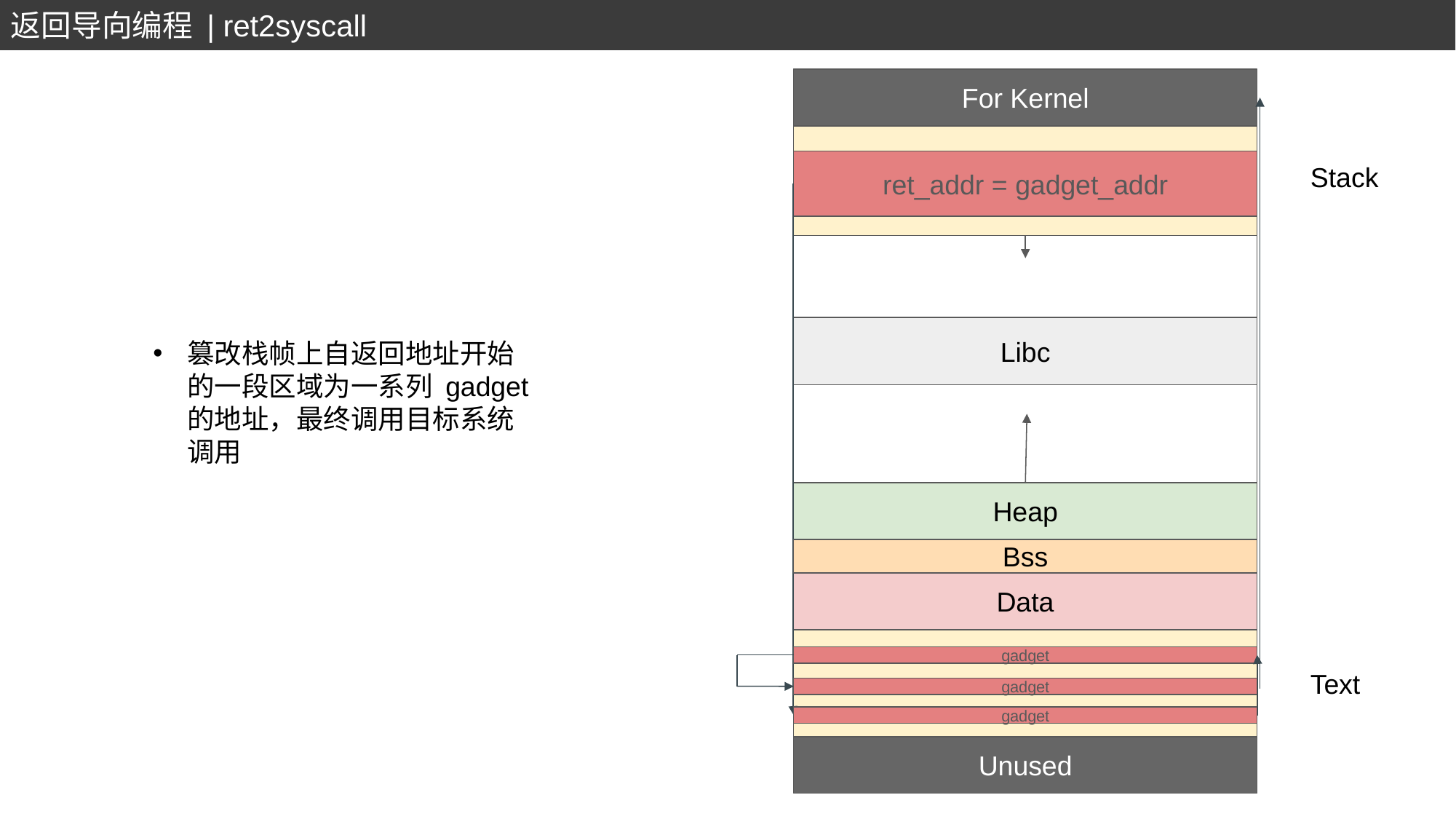

返回导向编程 | ret2syscall
For Kernel

Libc

Heap
Data

Unused
ret_addr = gadget_addr
Stack
篡改栈帧上自返回地址开始的一段区域为一系列 gadget 的地址，最终调用目标系统调用
Bss
gadget
Text
gadget
gadget